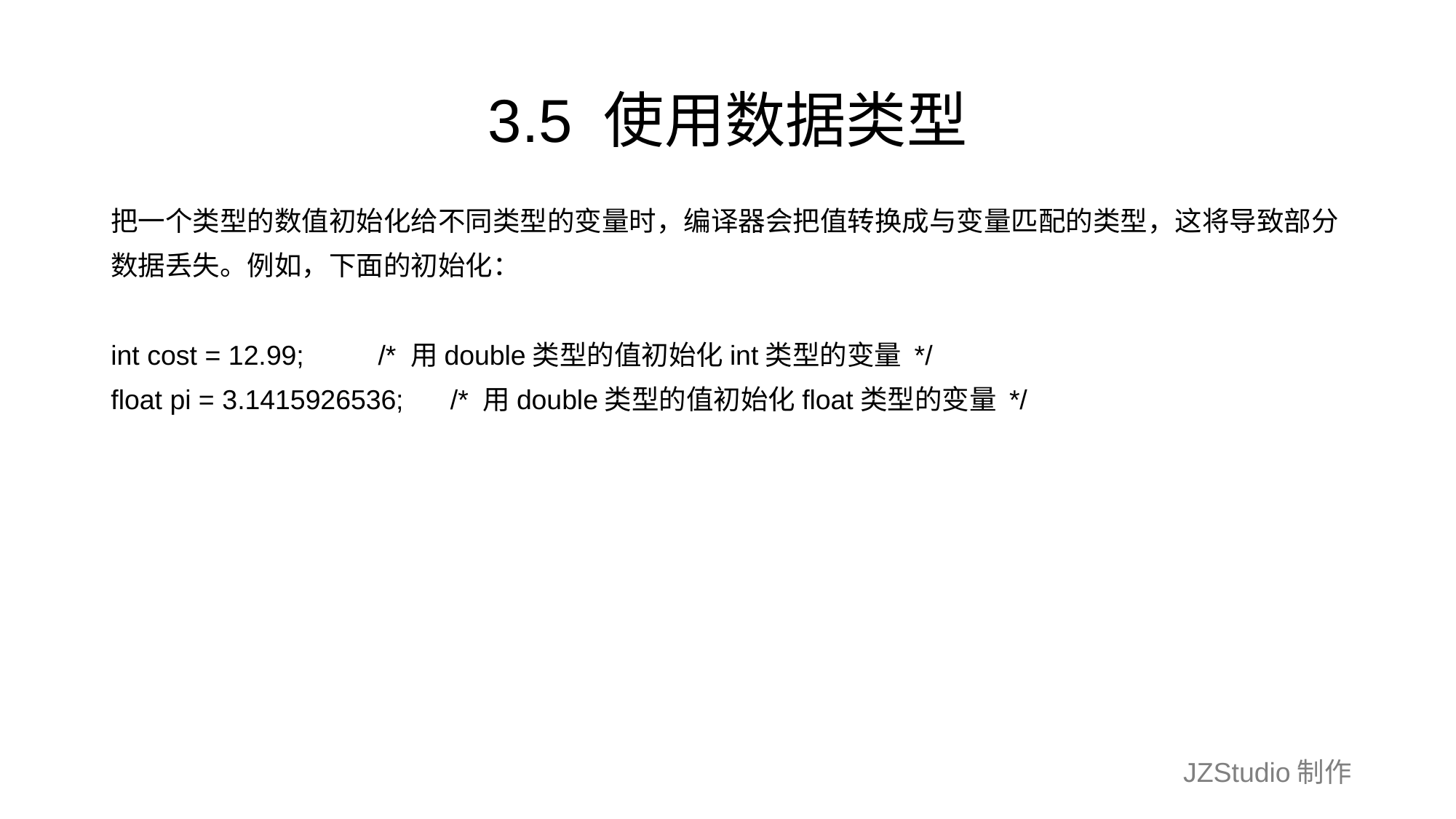

# 3.5 使用数据类型
把一个类型的数值初始化给不同类型的变量时，编译器会把值转换成与变量匹配的类型，这将导致部分
数据丢失。例如，下面的初始化：

int cost = 12.99;　　 /* 用double类型的值初始化int类型的变量 */
float pi = 3.1415926536;　 /* 用double类型的值初始化float类型的变量 */